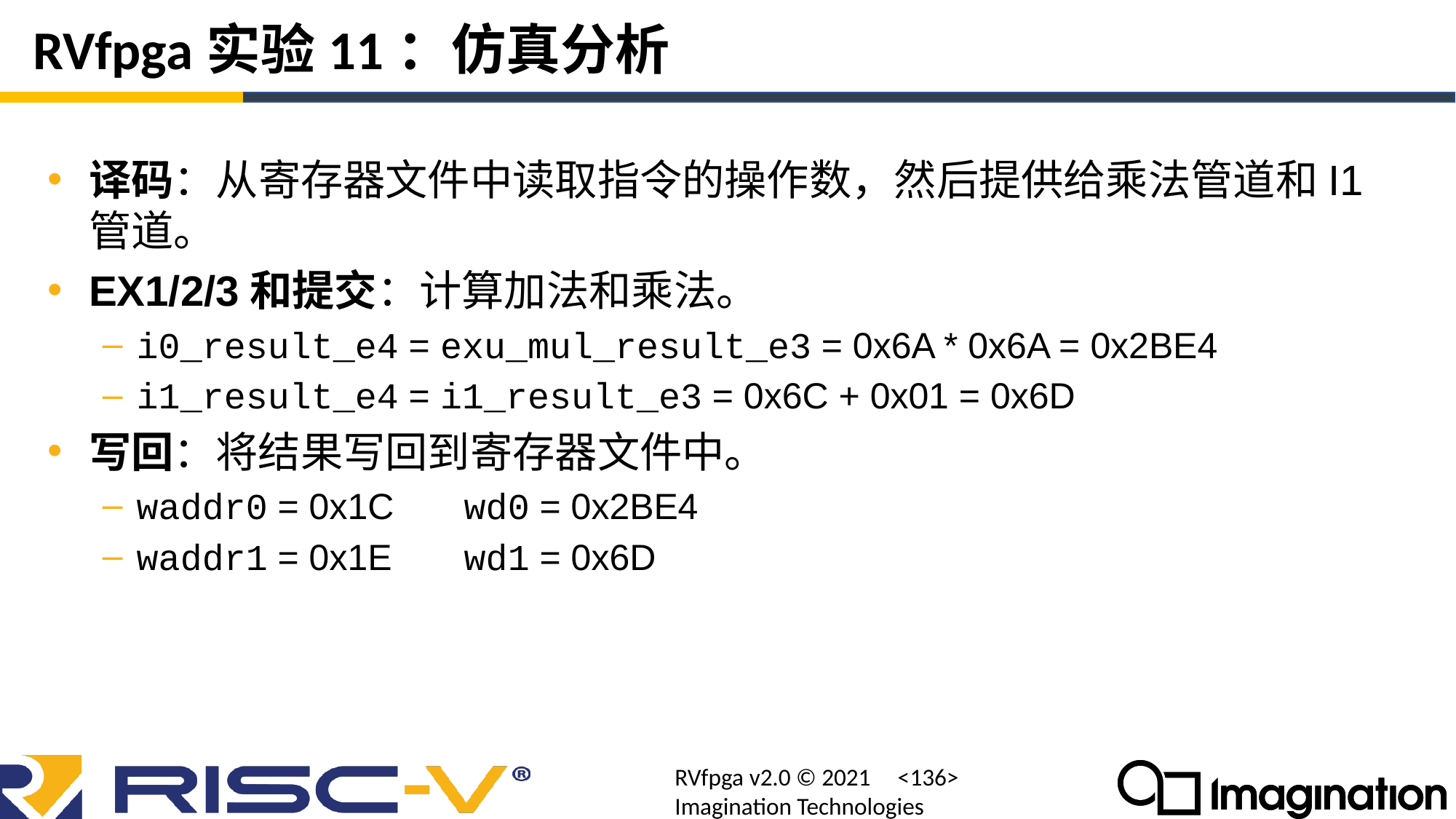

# RVfpga实验11：仿真分析
译码：从寄存器文件中读取指令的操作数，然后提供给乘法管道和I1管道。
EX1/2/3和提交：计算加法和乘法。
i0_result_e4 = exu_mul_result_e3 = 0x6A * 0x6A = 0x2BE4
i1_result_e4 = i1_result_e3 = 0x6C + 0x01 = 0x6D
写回：将结果写回到寄存器文件中。
waddr0 = 0x1C	wd0 = 0x2BE4
waddr1 = 0x1E	wd1 = 0x6D